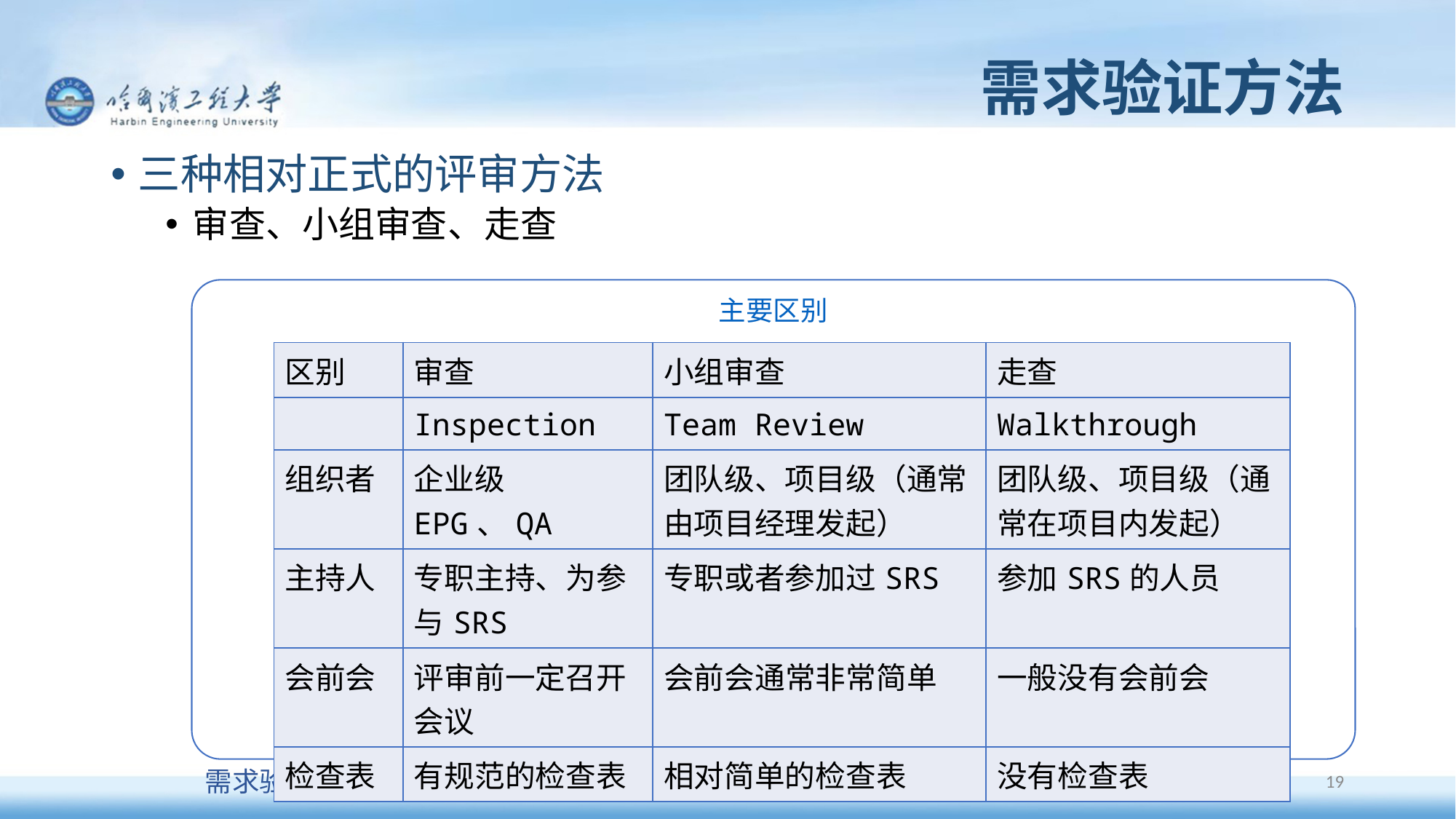

# 需求验证方法
三种相对正式的评审方法
审查、小组审查、走查
主要区别
| 区别 | 审查 | 小组审查 | 走查 |
| --- | --- | --- | --- |
|  | Inspection | Team Review | Walkthrough |
| 组织者 | 企业级EPG、QA | 团队级、项目级（通常由项目经理发起） | 团队级、项目级（通常在项目内发起） |
| 主持人 | 专职主持、为参与SRS | 专职或者参加过SRS | 参加SRS的人员 |
| 会前会 | 评审前一定召开会议 | 会前会通常非常简单 | 一般没有会前会 |
| 检查表 | 有规范的检查表 | 相对简单的检查表 | 没有检查表 |
19